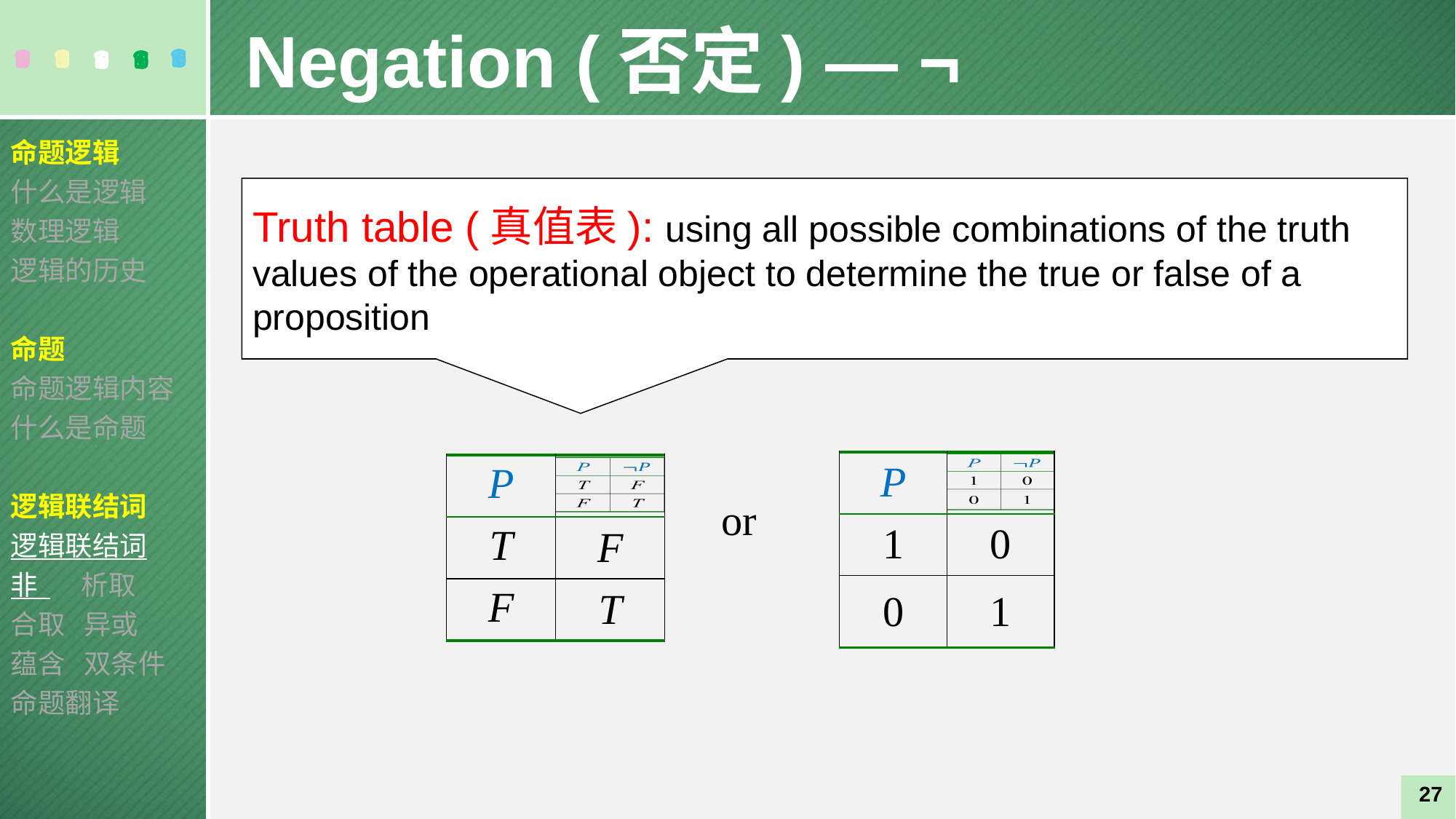

Negation (否定) — ¬

命题逻辑
什么是逻辑
数理逻辑
逻辑的历史

命题
命题逻辑内容
什么是命题

逻辑联结词
逻辑联结词
非       析取
合取   异或
蕴含   双条件
命题翻译
Truth table (真值表): using all possible combinations of the truth values of the operational object to determine the true or false of a proposition
| P |  |
| --- | --- |
| 1 | 0 |
| 0 | 1 |
| P |  |
| --- | --- |
| T | F |
| F | T |
or
27